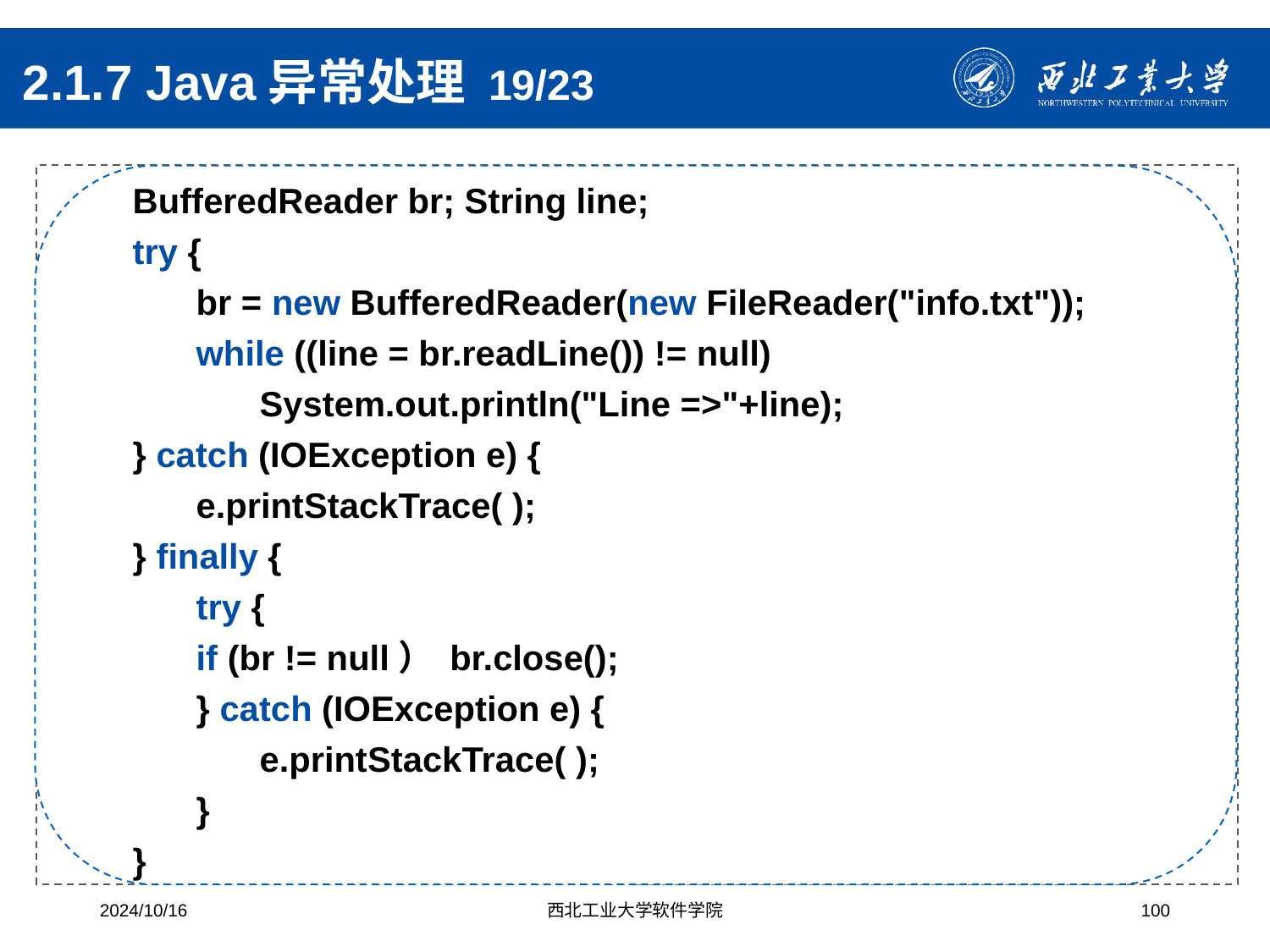

# 2.1.7 Java异常处理 19/23
BufferedReader br; String line;
try {
br = new BufferedReader(new FileReader("info.txt"));
while ((line = br.readLine()) != null)
System.out.println("Line =>"+line);
} catch (IOException e) {
e.printStackTrace( );
} finally {
try {
if (br != null） br.close();
} catch (IOException e) {
e.printStackTrace( );
}
}
finally

2024/10/16
西北工业大学软件学院
100